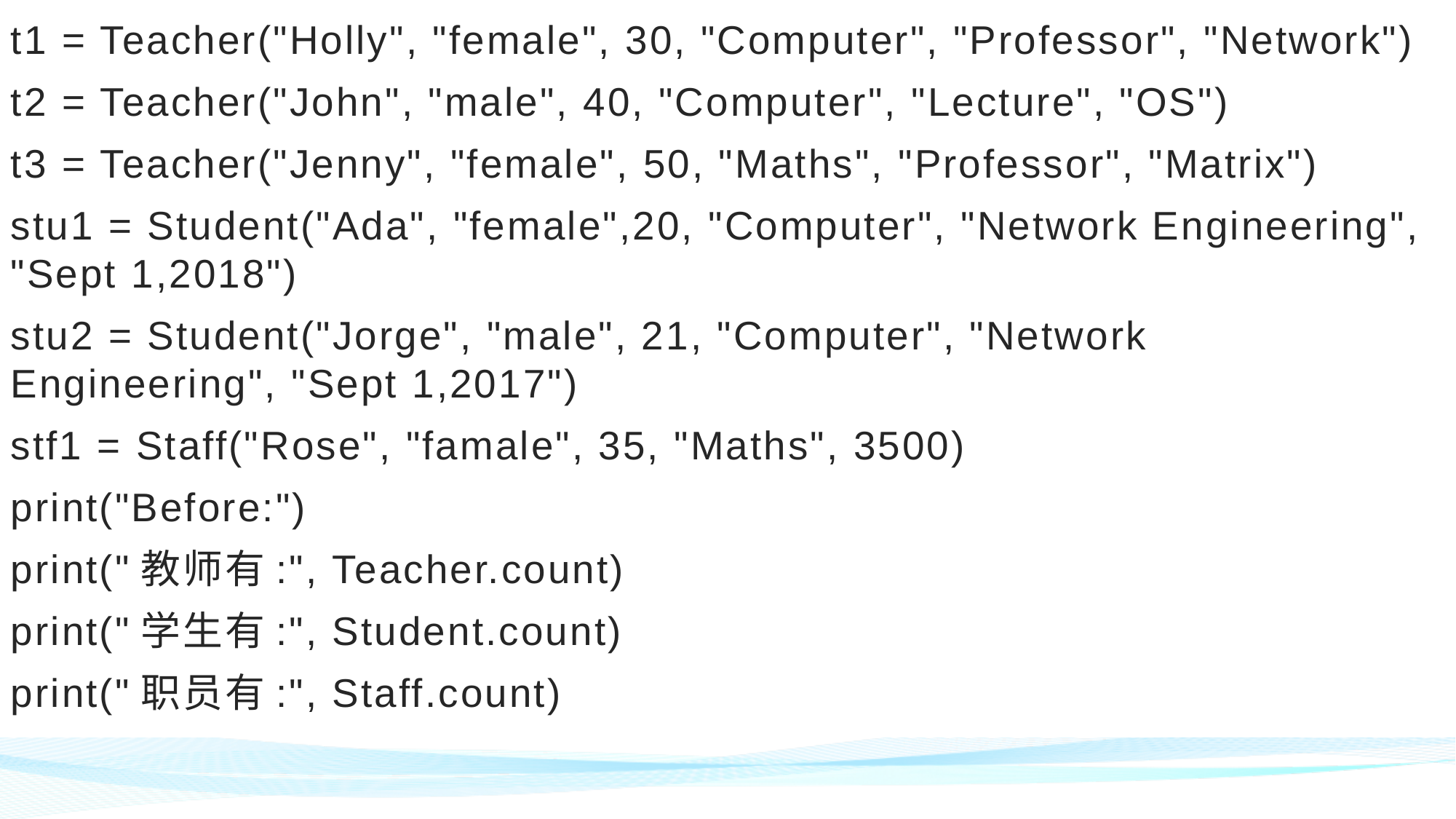

t1 = Teacher("Holly", "female", 30, "Computer", "Professor", "Network")
t2 = Teacher("John", "male", 40, "Computer", "Lecture", "OS")
t3 = Teacher("Jenny", "female", 50, "Maths", "Professor", "Matrix")
stu1 = Student("Ada", "female",20, "Computer", "Network Engineering", "Sept 1,2018")
stu2 = Student("Jorge", "male", 21, "Computer", "Network Engineering", "Sept 1,2017")
stf1 = Staff("Rose", "famale", 35, "Maths", 3500)
print("Before:")
print("教师有:", Teacher.count)
print("学生有:", Student.count)
print("职员有:", Staff.count)